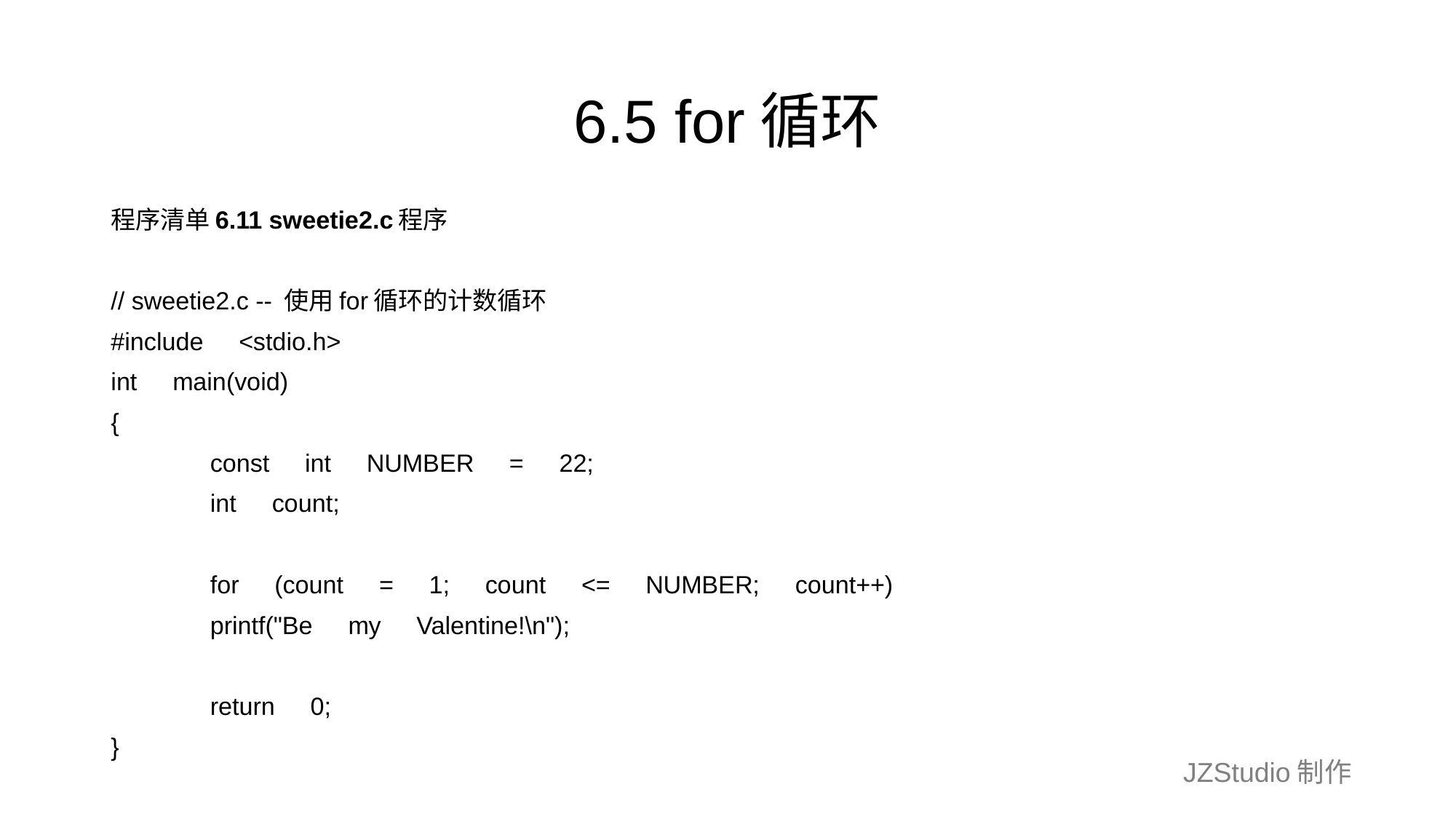

# 6.5 for循环
程序清单6.11 sweetie2.c程序

// sweetie2.c -- 使用for循环的计数循环
#include　<stdio.h>
int　main(void)
{
	const　int　NUMBER　=　22;
	int　count;

	for　(count　=　1;　count　<=　NUMBER;　count++)
		printf("Be　my　Valentine!\n");

	return　0;
}